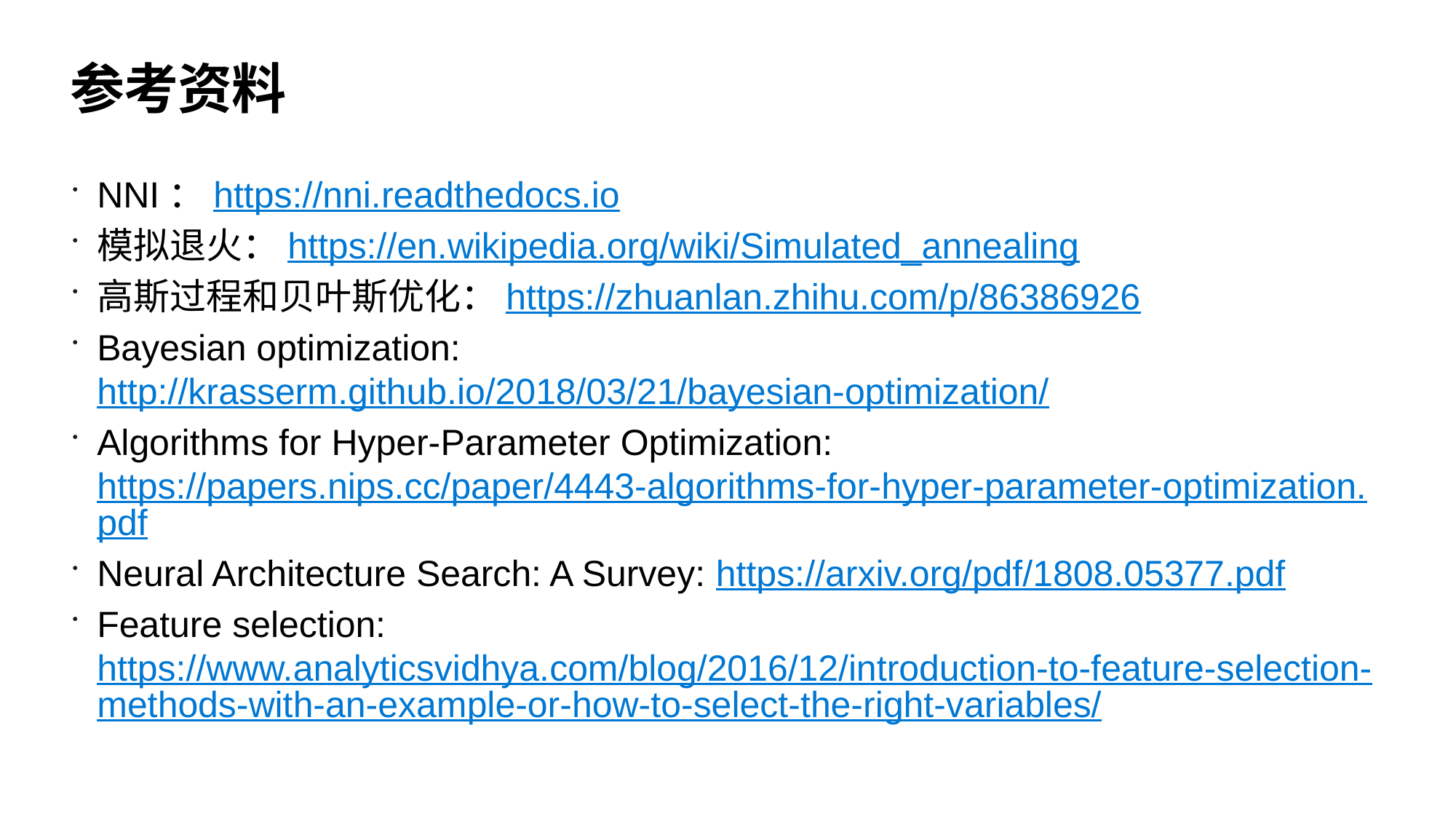

# 参考资料
NNI：https://nni.readthedocs.io
模拟退火：https://en.wikipedia.org/wiki/Simulated_annealing
高斯过程和贝叶斯优化：https://zhuanlan.zhihu.com/p/86386926
Bayesian optimization: http://krasserm.github.io/2018/03/21/bayesian-optimization/
Algorithms for Hyper-Parameter Optimization:  https://papers.nips.cc/paper/4443-algorithms-for-hyper-parameter-optimization.pdf
Neural Architecture Search: A Survey: https://arxiv.org/pdf/1808.05377.pdf
Feature selection: https://www.analyticsvidhya.com/blog/2016/12/introduction-to-feature-selection-methods-with-an-example-or-how-to-select-the-right-variables/